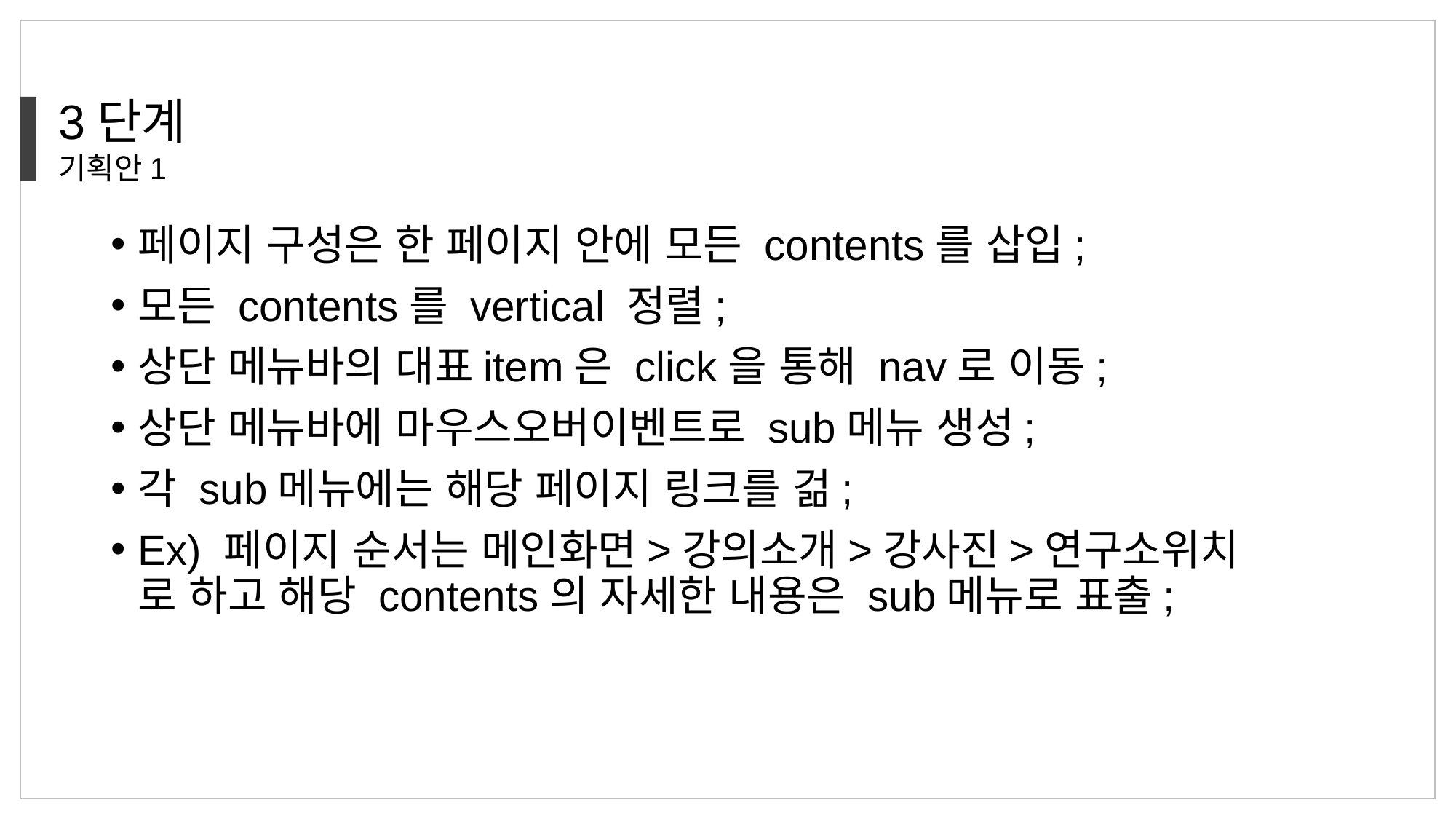

3단계
기획안1

페이지 구성은 한 페이지 안에 모든 contents를 삽입;
모든 contents를 vertical 정렬;
상단 메뉴바의 대표item은 click을 통해 nav로 이동;
상단 메뉴바에 마우스오버이벤트로 sub메뉴 생성;
각 sub메뉴에는 해당 페이지 링크를 걺;
Ex) 페이지 순서는 메인화면>강의소개>강사진>연구소위치
로 하고 해당 contents의 자세한 내용은 sub메뉴로 표출;